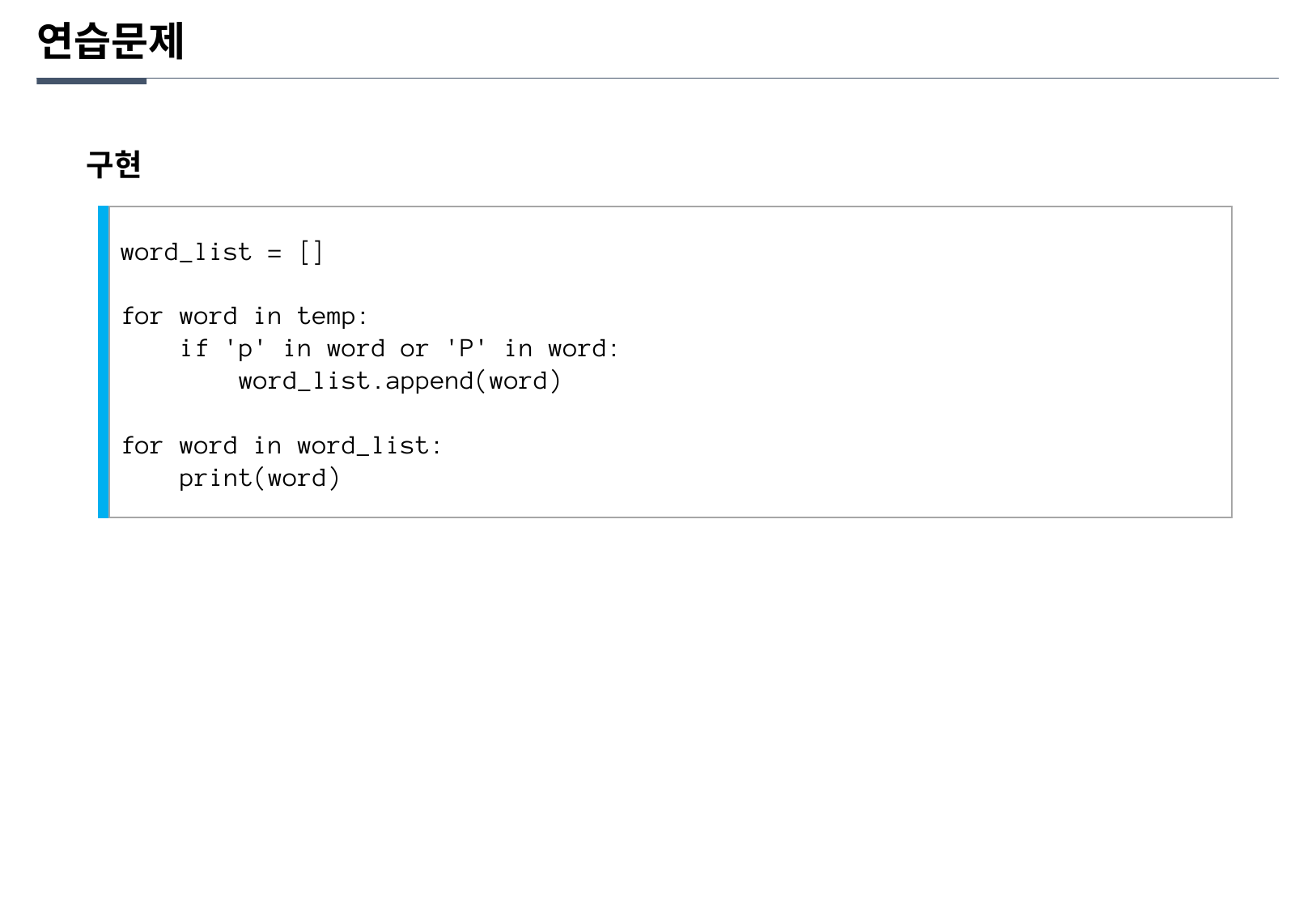

연습문제
구현

word_list = []

for word in temp:
    if 'p' in word or 'P' in word:
        word_list.append(word)

for word in word_list:
    print(word)